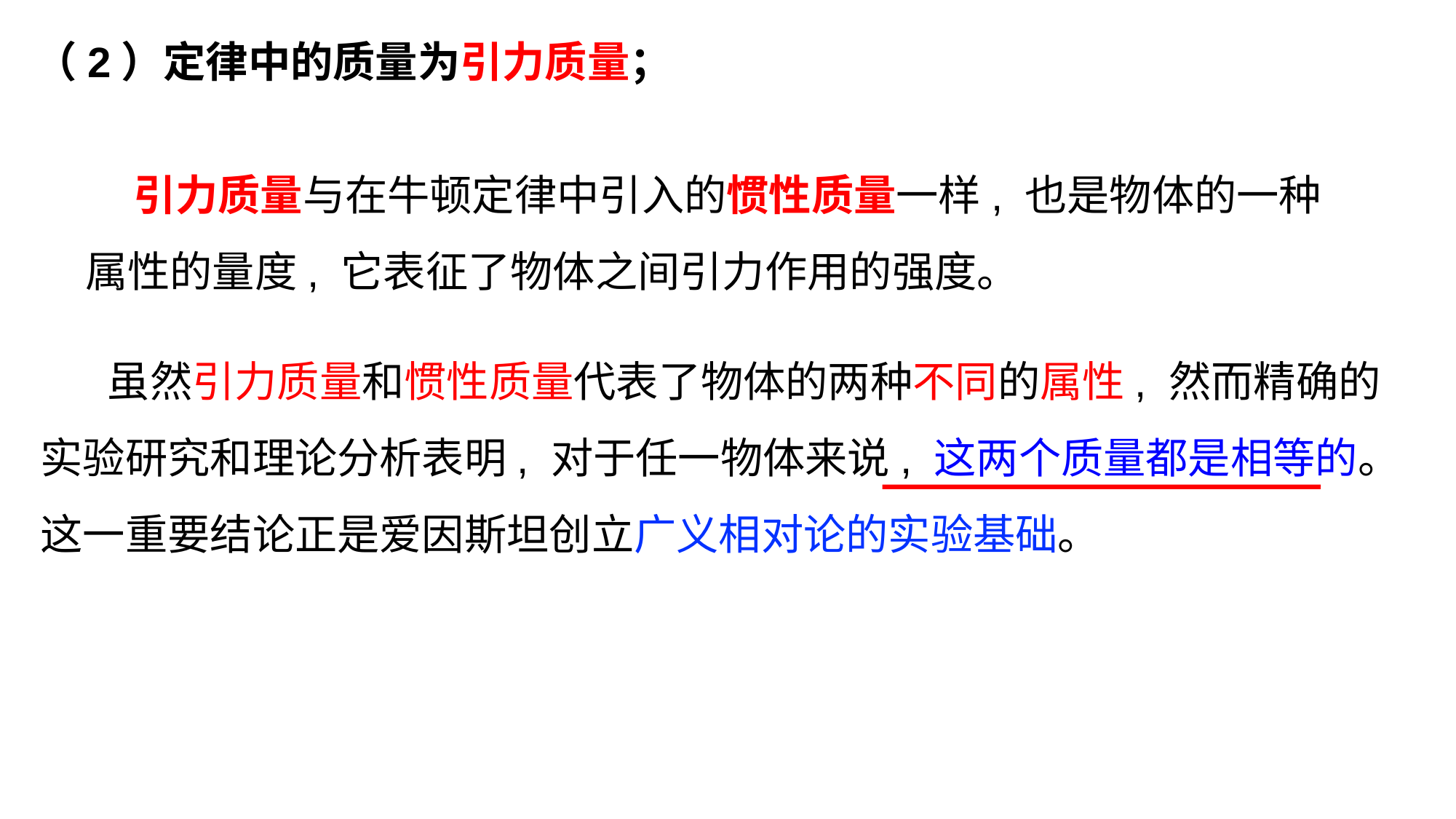

（2）定律中的质量为引力质量；
    引力质量与在牛顿定律中引入的惯性质量一样, 也是物体的一种属性的量度, 它表征了物体之间引力作用的强度。
      虽然引力质量和惯性质量代表了物体的两种不同的属性, 然而精确的实验研究和理论分析表明, 对于任一物体来说, 这两个质量都是相等的。这一重要结论正是爱因斯坦创立广义相对论的实验基础。

19